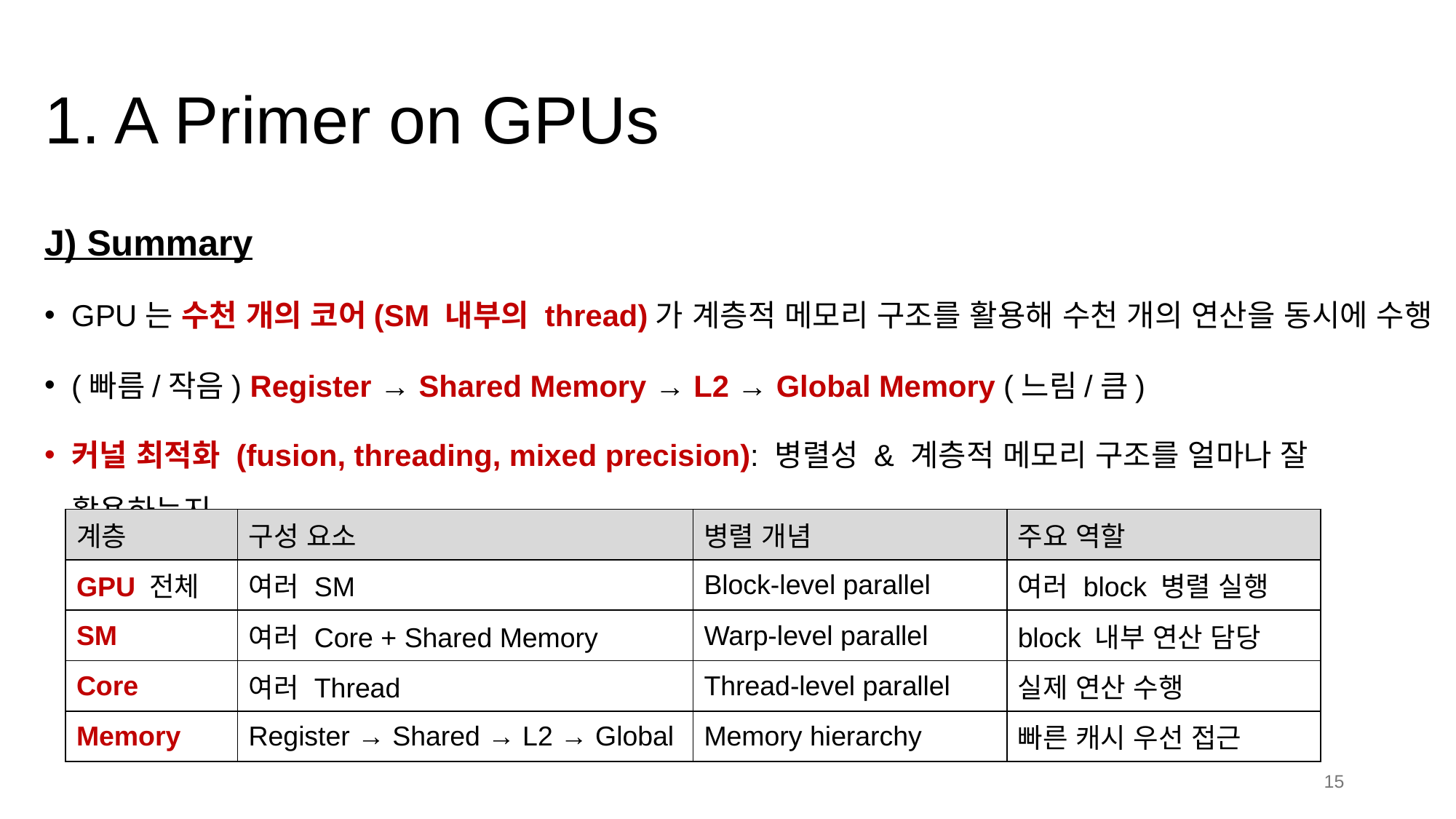

# 1. A Primer on GPUs
J) Summary
GPU는 수천 개의 코어(SM 내부의 thread)가 계층적 메모리 구조를 활용해 수천 개의 연산을 동시에 수행
(빠름/작음) Register → Shared Memory → L2 → Global Memory (느림/큼)
커널 최적화 (fusion, threading, mixed precision): 병렬성 & 계층적 메모리 구조를 얼마나 잘 활용하는지
| 계층 | 구성 요소 | 병렬 개념 | 주요 역할 |
| --- | --- | --- | --- |
| GPU 전체 | 여러 SM | Block-level parallel | 여러 block 병렬 실행 |
| SM | 여러 Core + Shared Memory | Warp-level parallel | block 내부 연산 담당 |
| Core | 여러 Thread | Thread-level parallel | 실제 연산 수행 |
| Memory | Register → Shared → L2 → Global | Memory hierarchy | 빠른 캐시 우선 접근 |
15